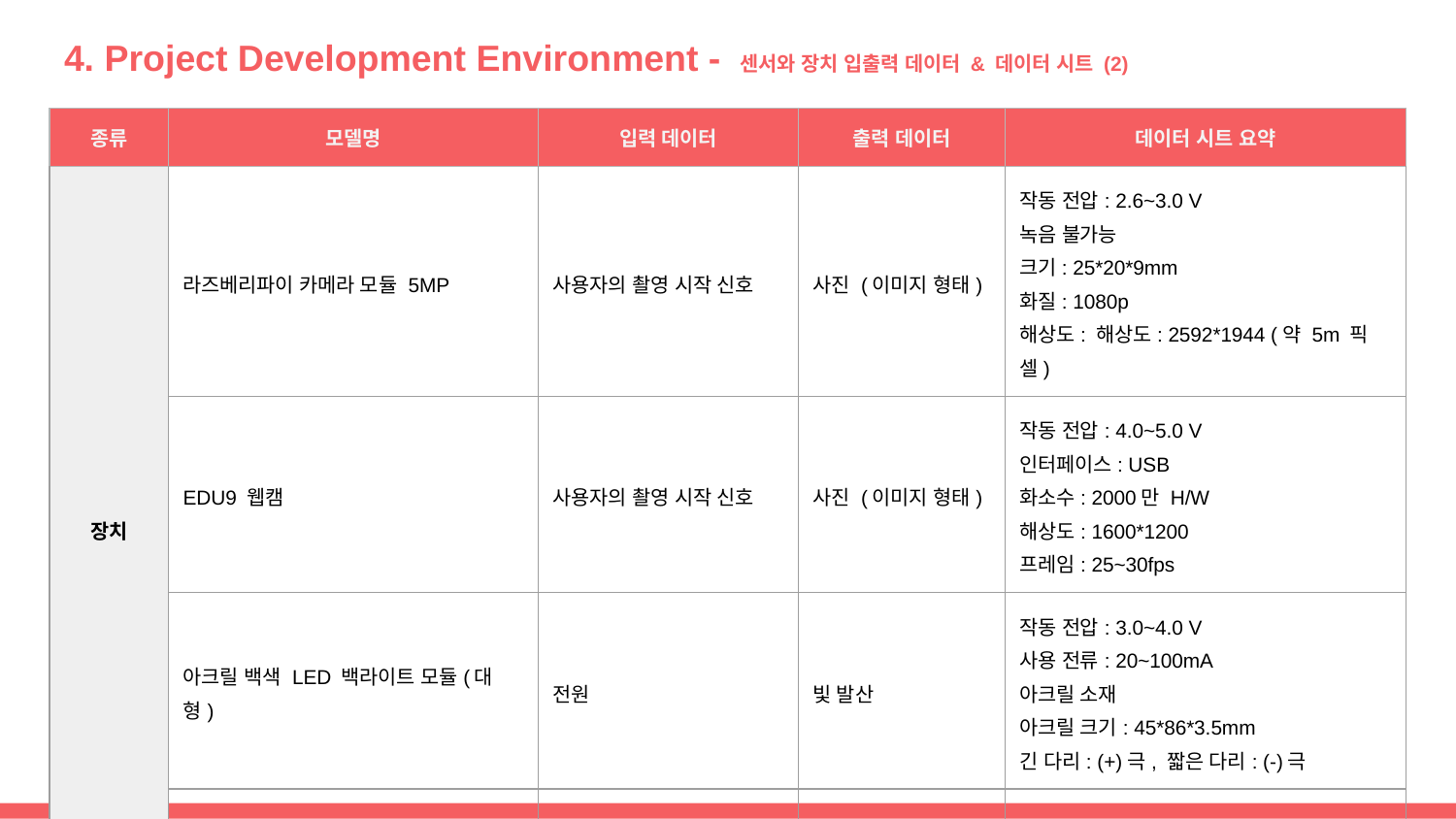

# 4. Project Development Environment - 센서와 장치 입출력 데이터 & 데이터 시트 (2)
| 종류 | 모델명 | 입력 데이터 | 출력 데이터 | 데이터 시트 요약 |
| --- | --- | --- | --- | --- |
| 장치 | 라즈베리파이 카메라 모듈 5MP | 사용자의 촬영 시작 신호 | 사진 (이미지 형태) | 작동 전압: 2.6~3.0 V 녹음 불가능 크기: 25\*20\*9mm 화질: 1080p 해상도: 해상도: 2592\*1944 (약 5m 픽셀) |
|  | EDU9 웹캠 | 사용자의 촬영 시작 신호 | 사진 (이미지 형태) | 작동 전압: 4.0~5.0 V 인터페이스: USB 화소수: 2000만 H/W 해상도: 1600\*1200 프레임: 25~30fps |
|  | 아크릴 백색 LED 백라이트 모듈(대형) | 전원 | 빛 발산 | 작동 전압: 3.0~4.0 V 사용 전류: 20~100mA 아크릴 소재 아크릴 크기: 45\*86\*3.5mm 긴 다리: (+)극, 짧은 다리: (-)극 |
|  | 미니 USB 2.0 마이크로폰 MIC 오디오 아답터 플러그 | 사용자의 음성 | 사용자의 음성 파일 | 사이즈:22\*18\*7mm |